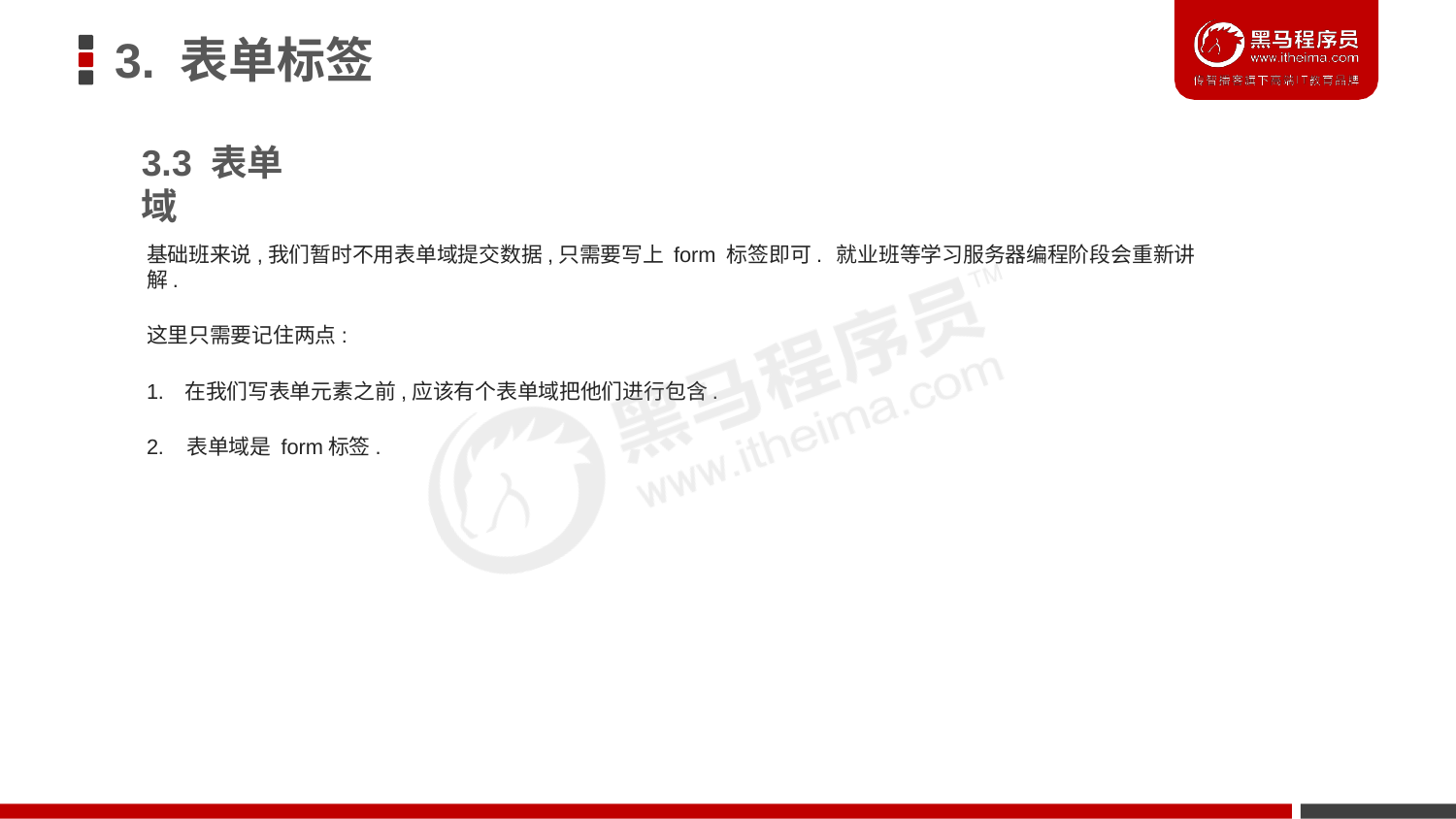

# 3. 表单标签
3.3 表单域

基础班来说,我们暂时不用表单域提交数据,只需要写上 form 标签即可. 就业班等学习服务器编程阶段会重新讲解.

这里只需要记住两点:

1.  在我们写表单元素之前,应该有个表单域把他们进行包含.

2.   表单域是 form标签.